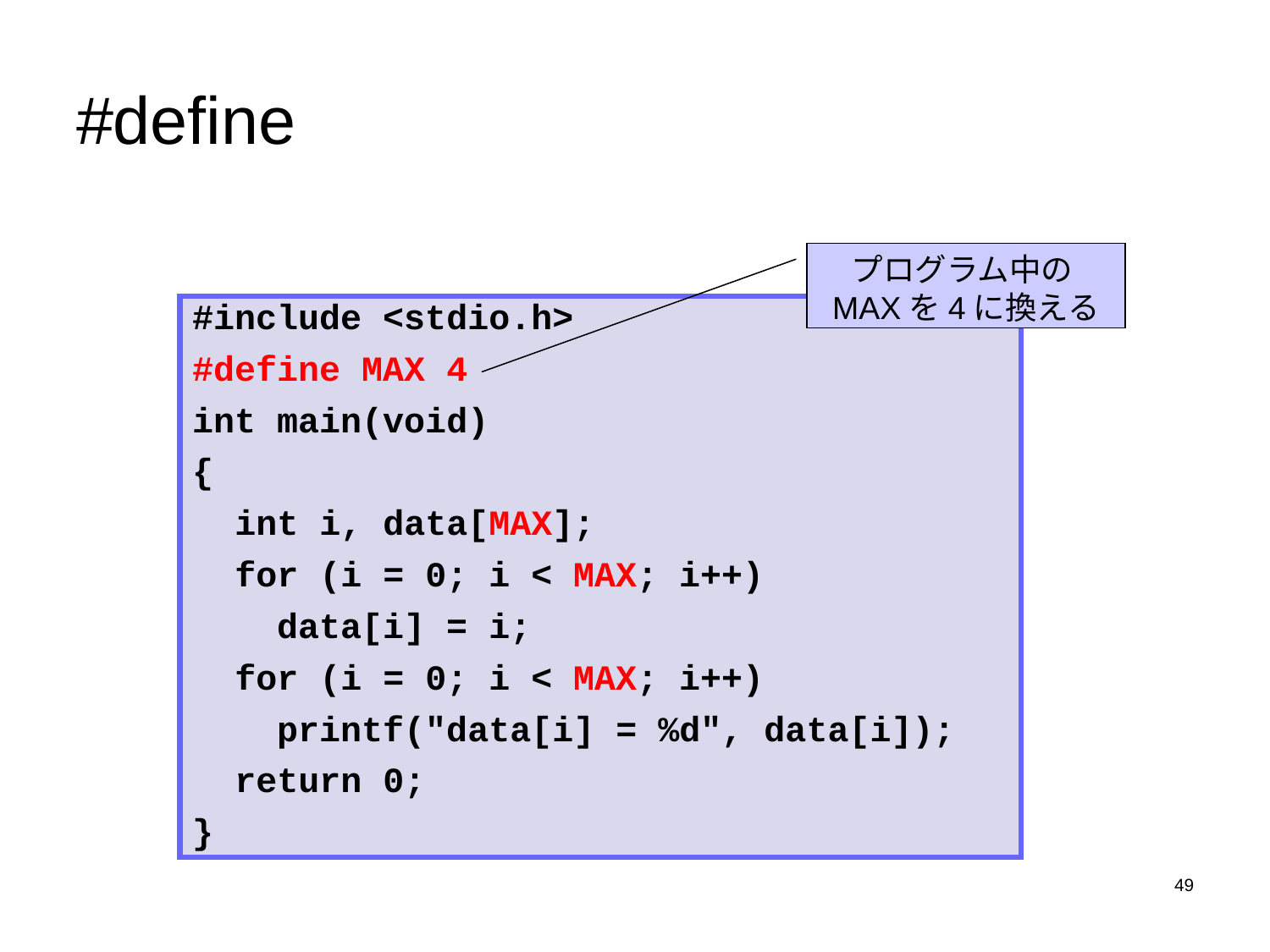

# #define
プログラム中のMAXを4に換える
#include <stdio.h>
#define MAX 4
int main(void)
{
  int i, data[MAX];
  for (i = 0; i < MAX; i++)
    data[i] = i;
  for (i = 0; i < MAX; i++)
    printf("data[i] = %d", data[i]);
  return 0;
}
49